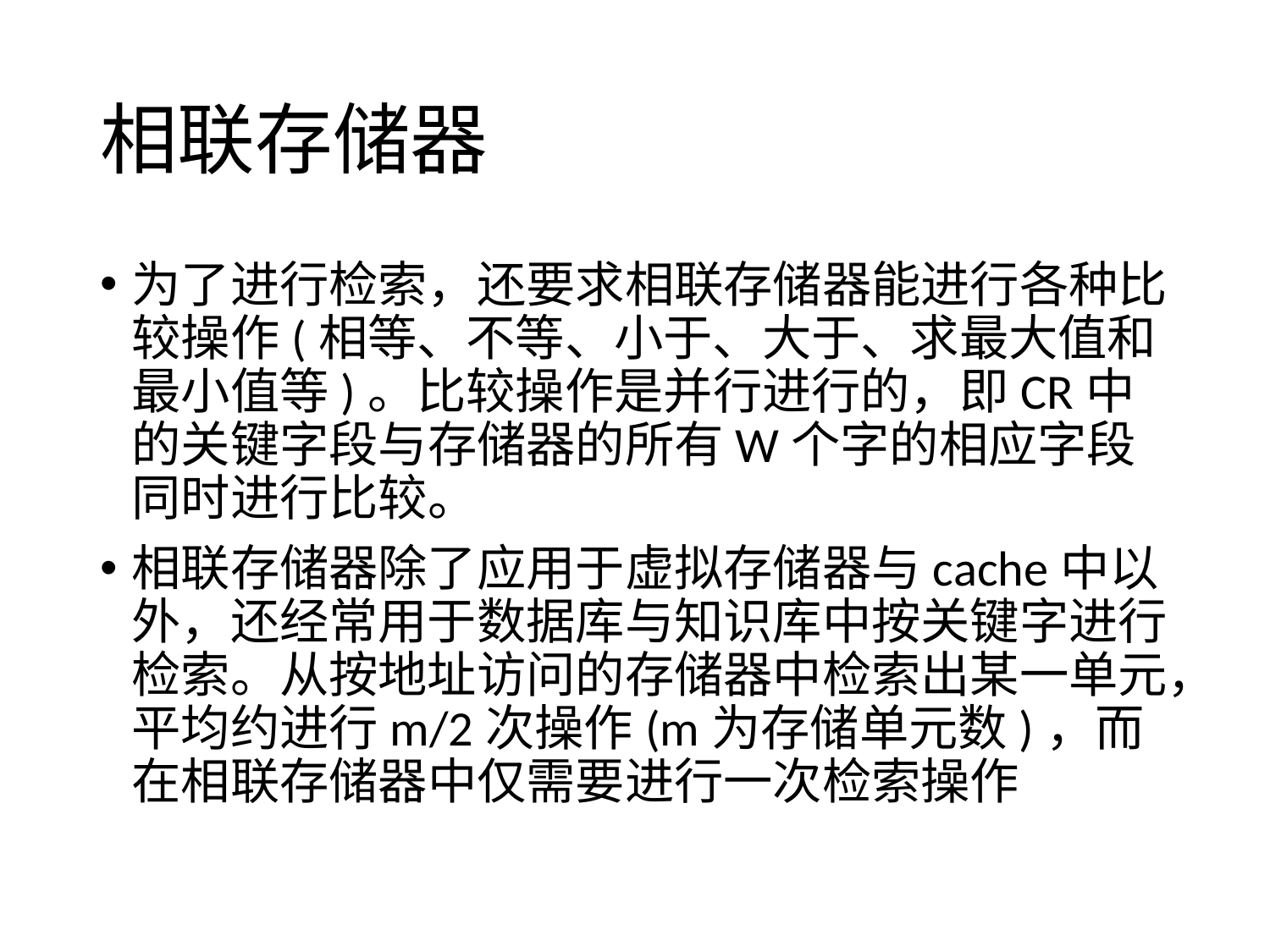

# 相联存储器
为了进行检索，还要求相联存储器能进行各种比较操作(相等、不等、小于、大于、求最大值和最小值等)。比较操作是并行进行的，即CR中的关键字段与存储器的所有W个字的相应字段同时进行比较。
相联存储器除了应用于虚拟存储器与cache中以外，还经常用于数据库与知识库中按关键字进行检索。从按地址访问的存储器中检索出某一单元，平均约进行m/2次操作(m为存储单元数)，而在相联存储器中仅需要进行一次检索操作